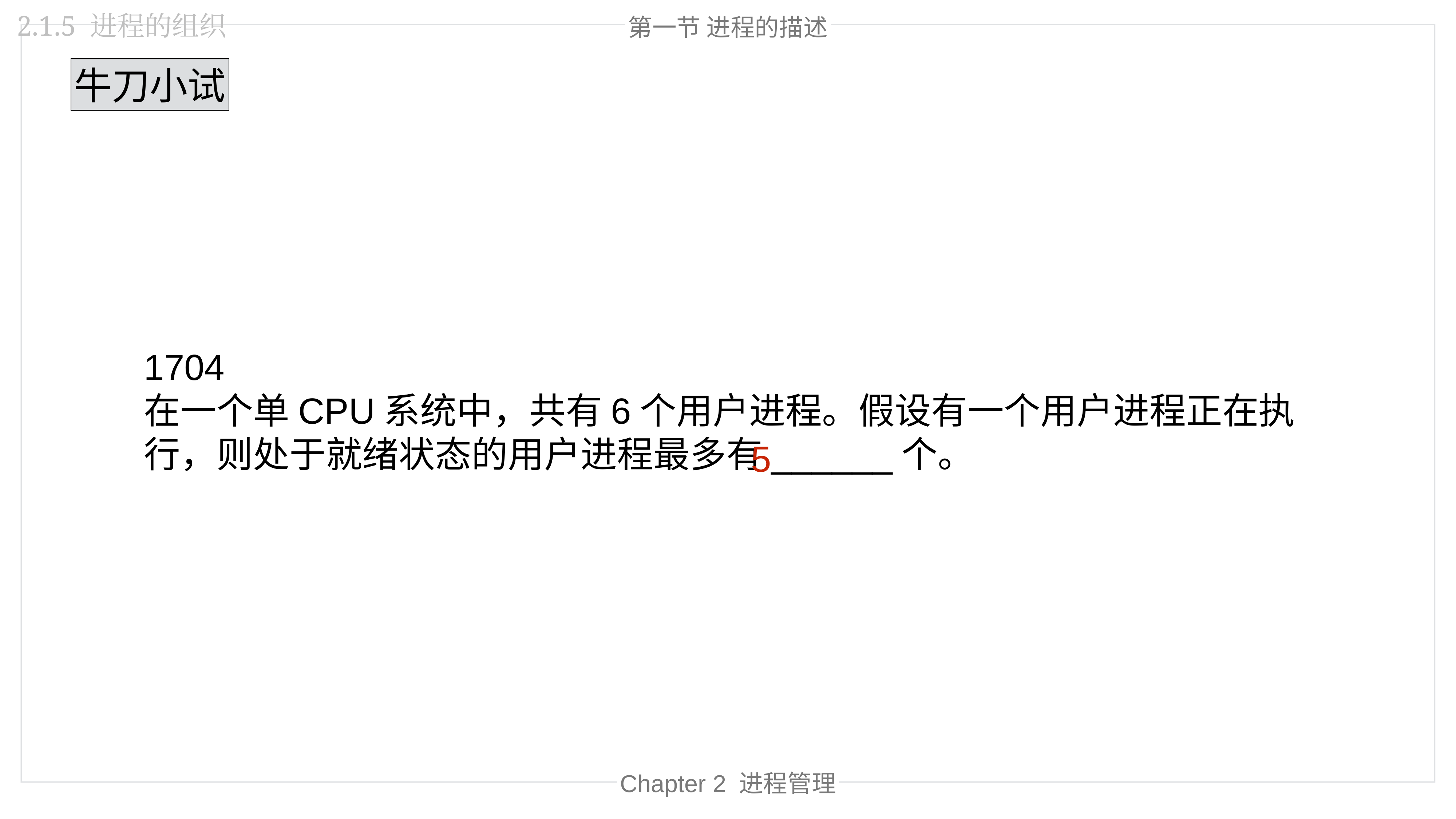

2.1.5 进程的组织
第一节 进程的描述

牛刀小试
1704
在一个单CPU系统中，共有6个用户进程。假设有一个用户进程正在执行，则处于就绪状态的用户进程最多有______个。
5
Chapter 2 进程管理